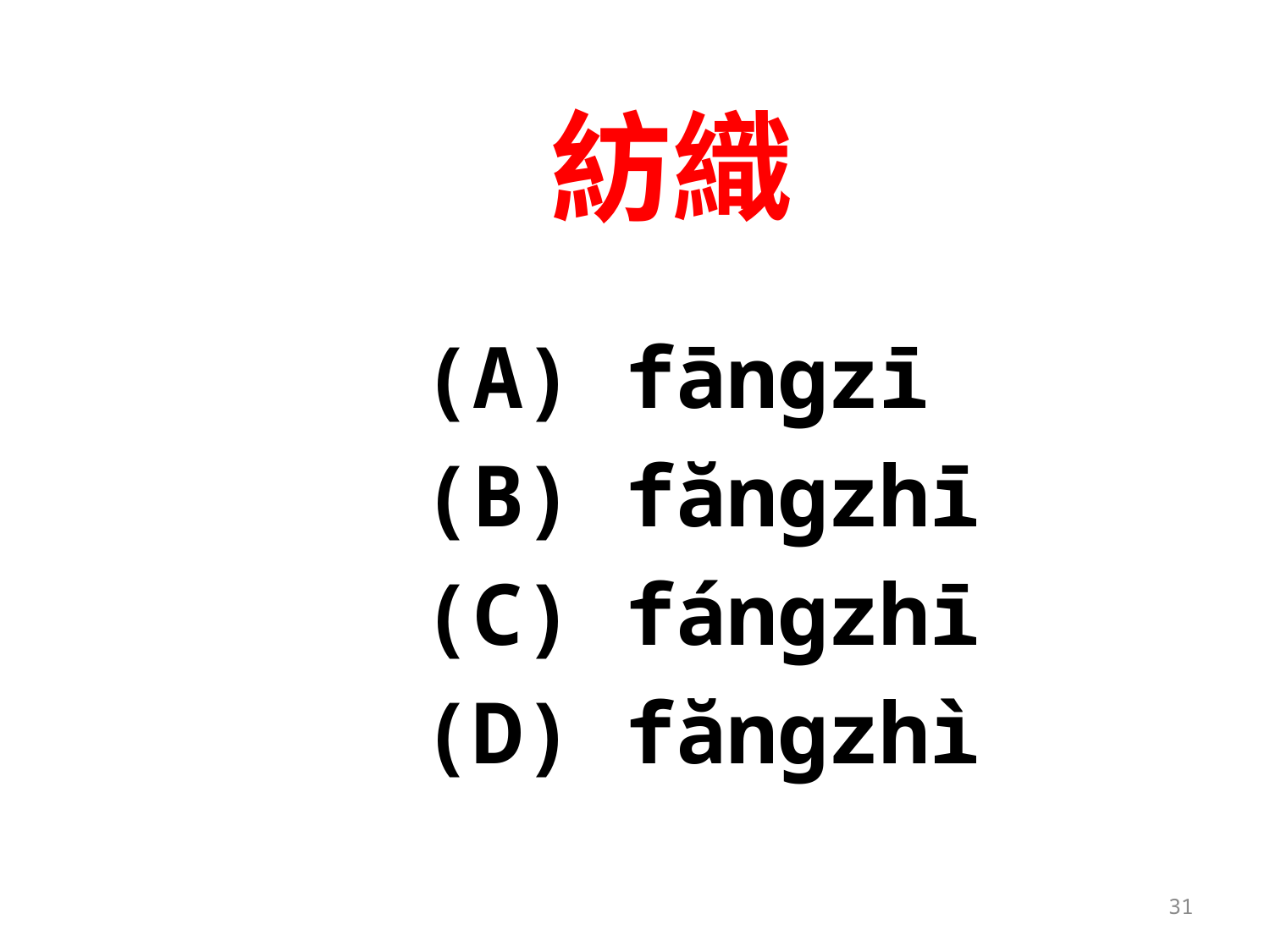

# 紡織
		(A) fāngzī
		(B) făngzhī
		(C) fángzhī
		(D) făngzhì
31